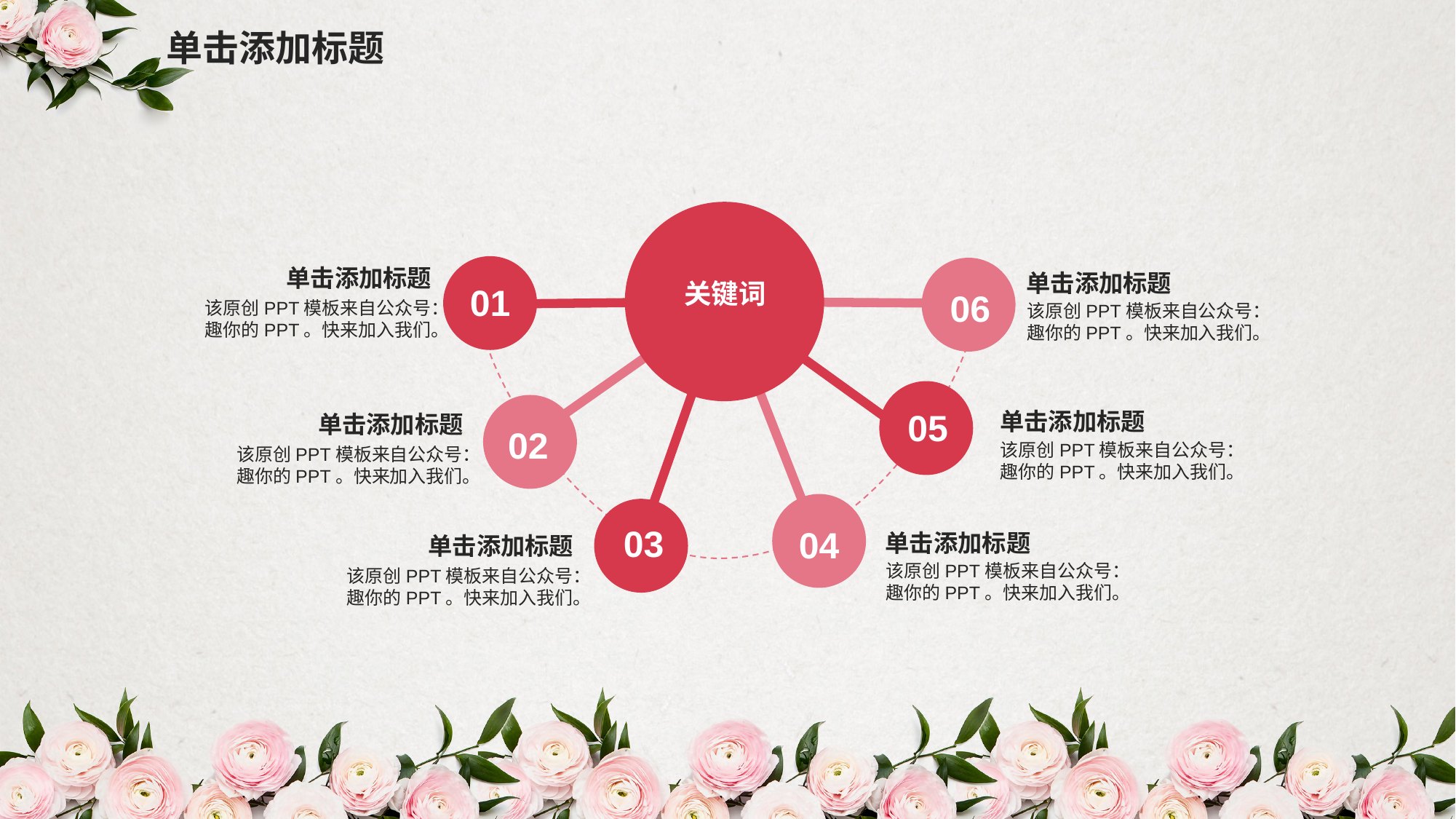

单击添加标题

关键词
01

单击添加标题

06
单击添加标题
该原创PPT模板来自公众号：趣你的PPT。快来加入我们。
该原创PPT模板来自公众号：趣你的PPT。快来加入我们。

05

02
单击添加标题
单击添加标题
该原创PPT模板来自公众号：趣你的PPT。快来加入我们。
该原创PPT模板来自公众号：趣你的PPT。快来加入我们。

03
04

单击添加标题
单击添加标题
该原创PPT模板来自公众号：趣你的PPT。快来加入我们。
该原创PPT模板来自公众号：趣你的PPT。快来加入我们。